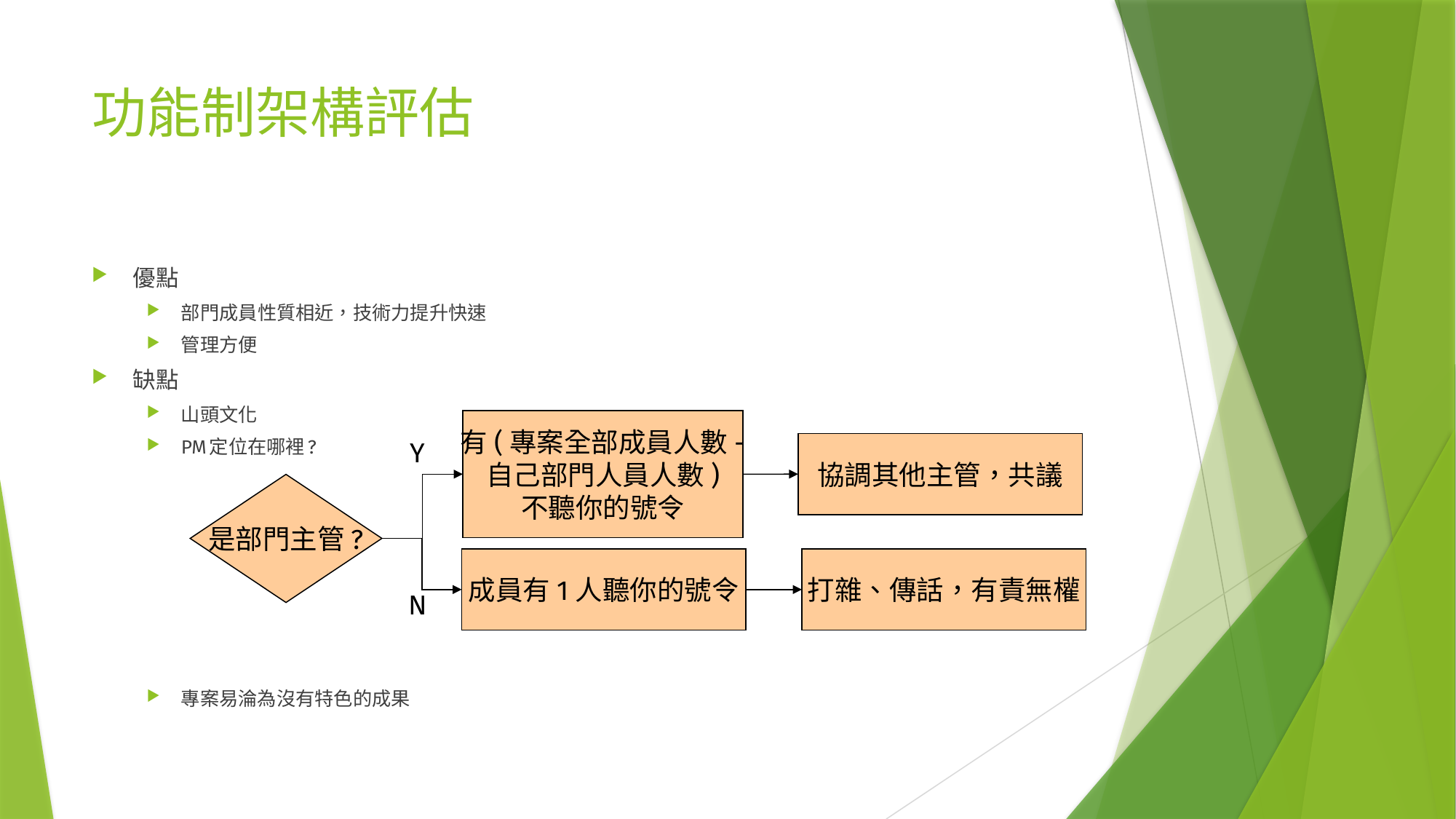

# 功能制架構評估
優點
部門成員性質相近，技術力提升快速
管理方便
缺點
山頭文化
PM定位在哪裡?

專案易淪為沒有特色的成果
有(專案全部成員人數-
自己部門人員人數)
不聽你的號令
Y
協調其他主管，共議
是部門主管?
成員有1人聽你的號令
打雜、傳話，有責無權
N